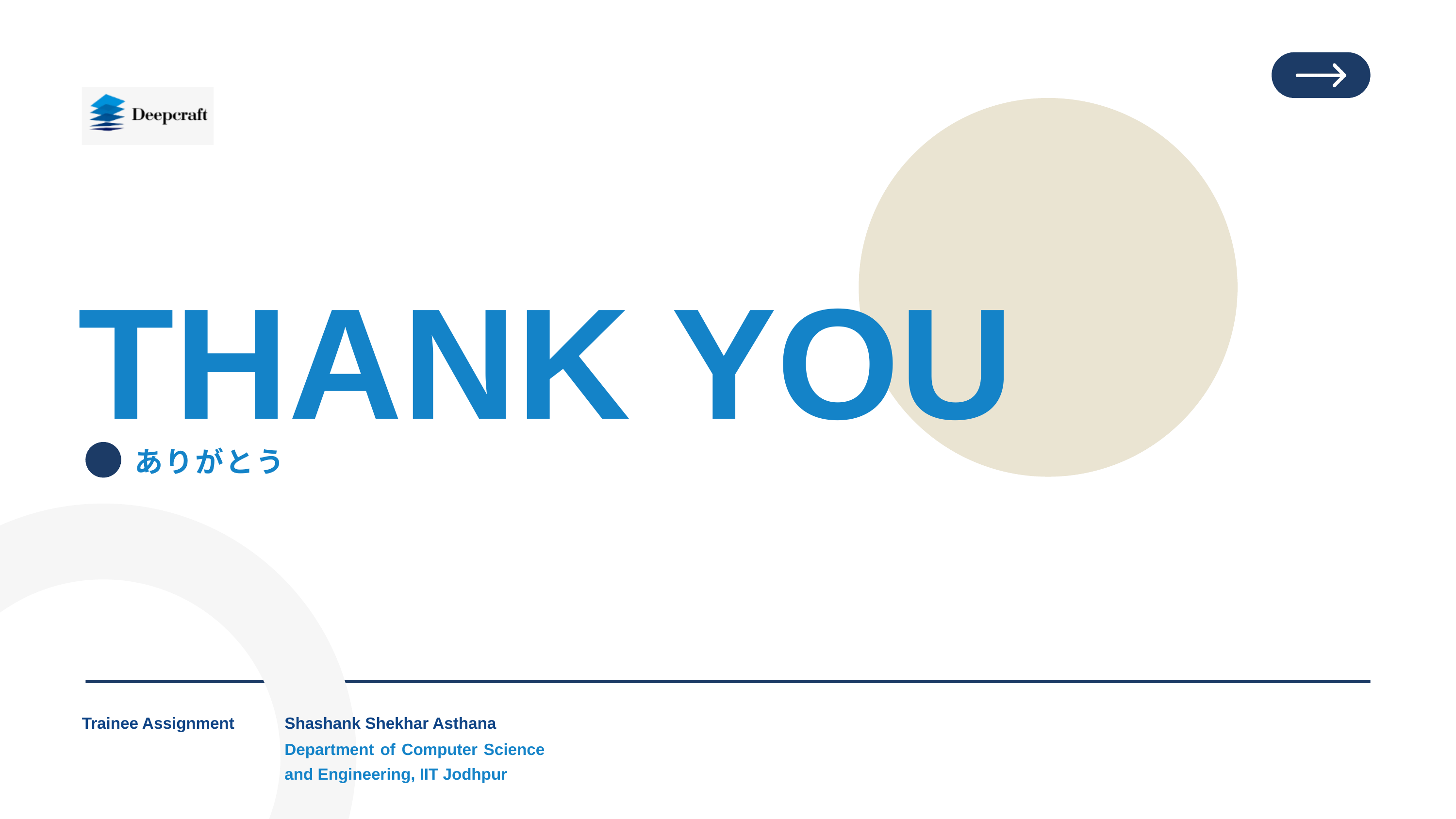

THANK YOU
ありがとう

Trainee Assignment
Shashank Shekhar Asthana
Department of Computer Science and Engineering, IIT Jodhpur